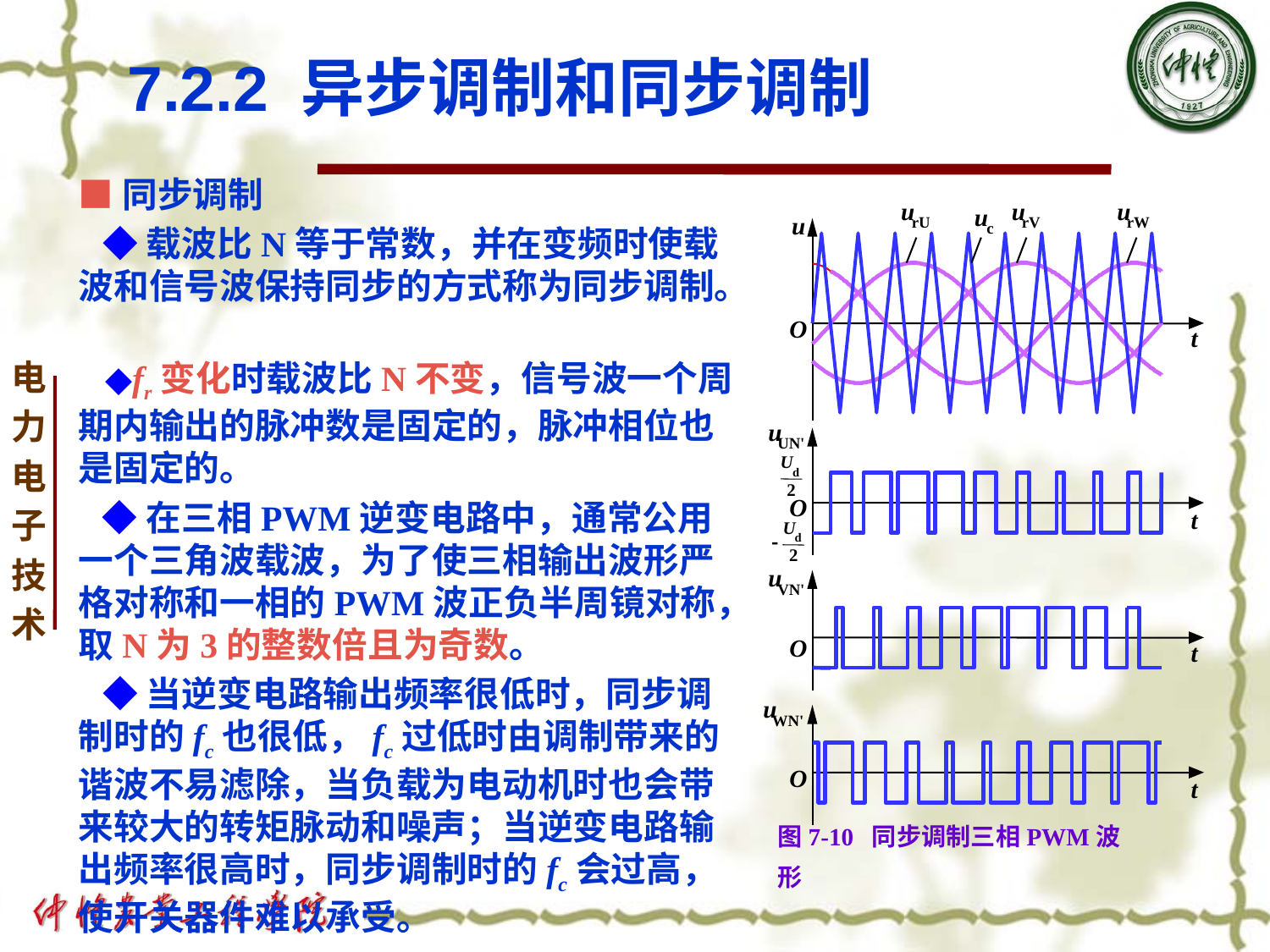

# 7.2.2 异步调制和同步调制
■同步调制
   ◆载波比N等于常数，并在变频时使载波和信号波保持同步的方式称为同步调制。
   ◆fr变化时载波比N不变，信号波一个周期内输出的脉冲数是固定的，脉冲相位也是固定的。
   ◆在三相PWM逆变电路中，通常公用一个三角波载波，为了使三相输出波形严格对称和一相的PWM波正负半周镜对称，取N为3的整数倍且为奇数。
   ◆当逆变电路输出频率很低时，同步调制时的fc也很低，fc过低时由调制带来的谐波不易滤除，当负载为电动机时也会带来较大的转矩脉动和噪声；当逆变电路输出频率很高时，同步调制时的fc会过高，使开关器件难以承受。
u
u
u
u
u
rU
rV
rW

c

O

t

u

UN'

U
d

2

O

t
U
d
−
2

u

VN'

O

t

u

WN'

O

t
图7-10  同步调制三相PWM波形